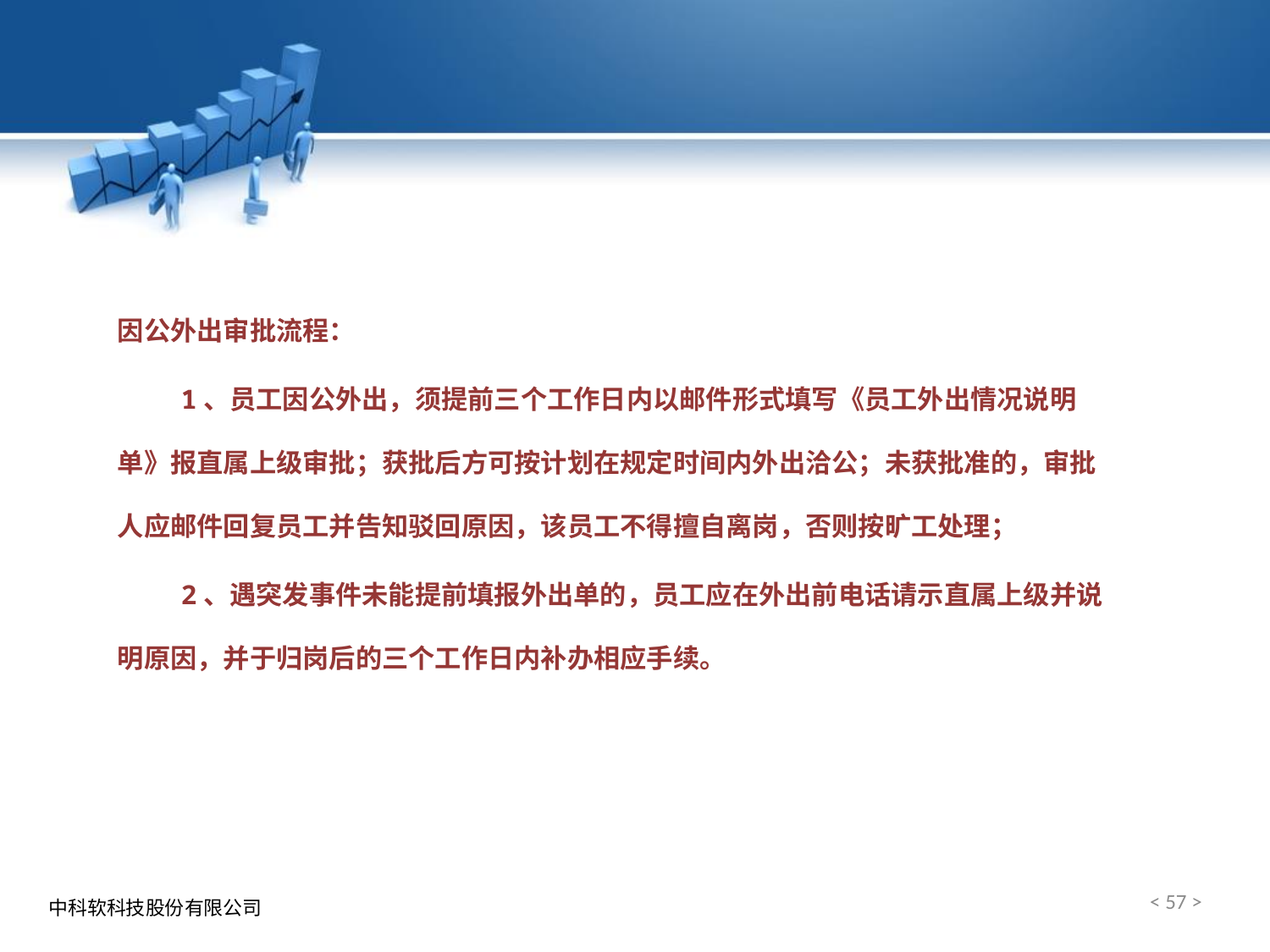

因公外出审批流程：
    1、员工因公外出，须提前三个工作日内以邮件形式填写《员工外出情况说明单》报直属上级审批；获批后方可按计划在规定时间内外出洽公；未获批准的，审批人应邮件回复员工并告知驳回原因，该员工不得擅自离岗，否则按旷工处理；
    2、遇突发事件未能提前填报外出单的，员工应在外出前电话请示直属上级并说明原因，并于归岗后的三个工作日内补办相应手续。